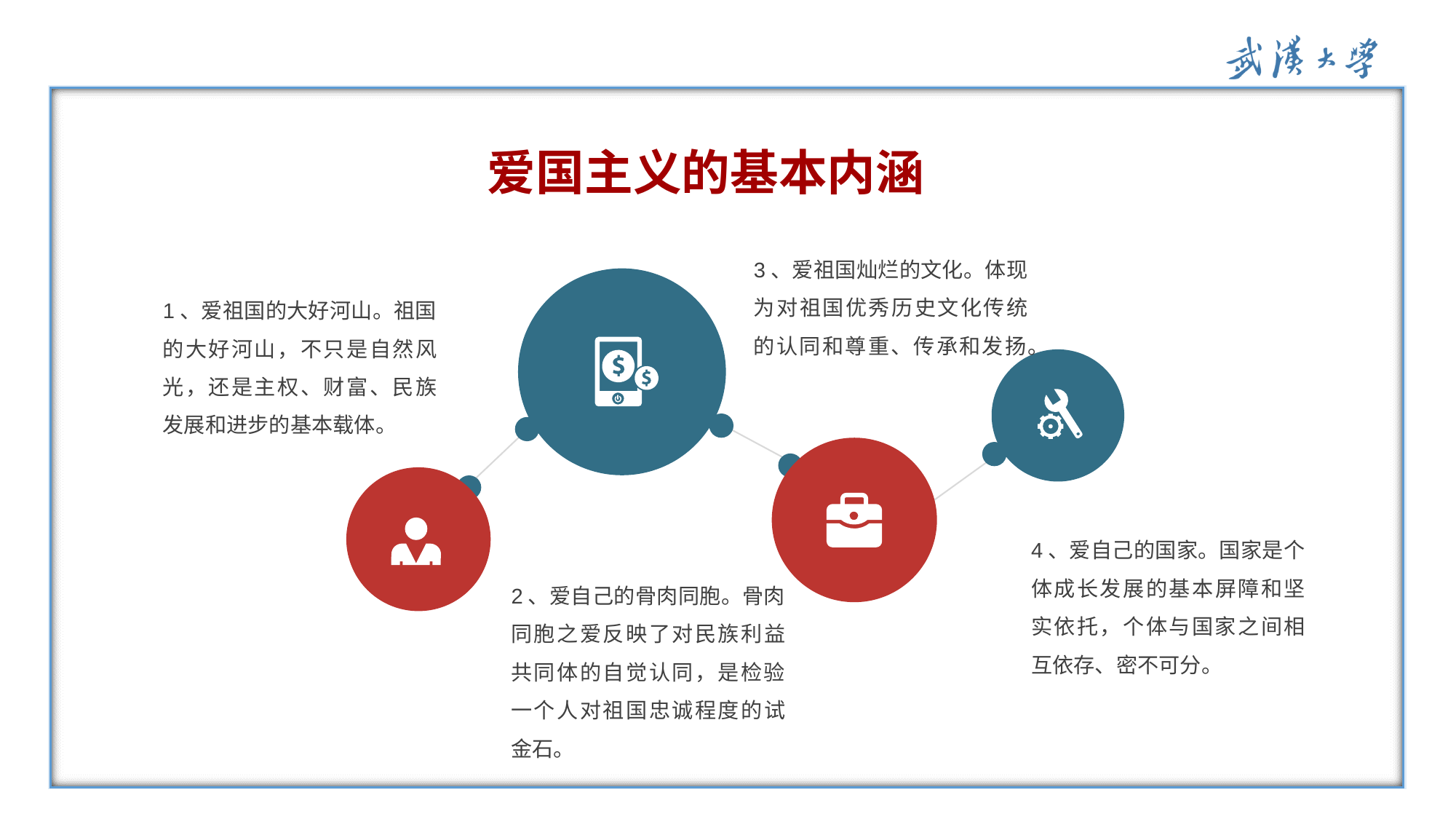

爱国主义的基本内涵
3、爱祖国灿烂的文化。体现为对祖国优秀历史文化传统的认同和尊重、传承和发扬。

1、爱祖国的大好河山。祖国的大好河山，不只是自然风光，还是主权、财富、民族发展和进步的基本载体。
4、爱自己的国家。国家是个体成长发展的基本屏障和坚实依托，个体与国家之间相互依存、密不可分。
2、爱自己的骨肉同胞。骨肉同胞之爱反映了对民族利益共同体的自觉认同，是检验一个人对祖国忠诚程度的试金石。